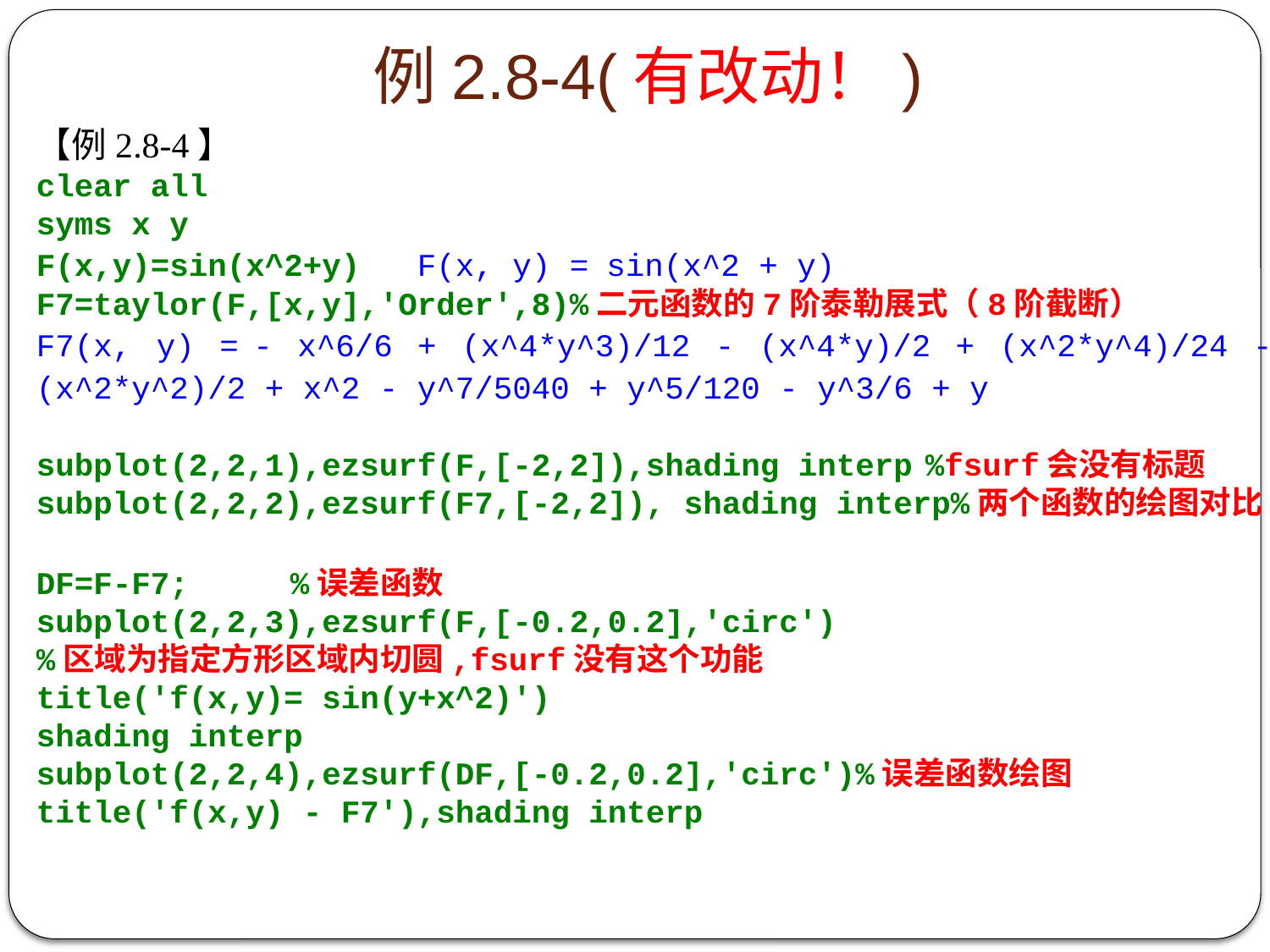

# 例2.8-4(有改动！)
【例2.8-4】
clear all
syms x y
F(x,y)=sin(x^2+y)	F(x, y) =  sin(x^2 + y)
F7=taylor(F,[x,y],'Order',8)%二元函数的7阶泰勒展式（8阶截断）
F7(x, y) = - x^6/6 + (x^4*y^3)/12 - (x^4*y)/2 + (x^2*y^4)/24 - (x^2*y^2)/2 + x^2 - y^7/5040 + y^5/120 - y^3/6 + y

subplot(2,2,1),ezsurf(F,[-2,2]),shading interp	%fsurf会没有标题
subplot(2,2,2),ezsurf(F7,[-2,2]), shading interp%两个函数的绘图对比

DF=F-F7;	%误差函数
subplot(2,2,3),ezsurf(F,[-0.2,0.2],'circ')
%区域为指定方形区域内切圆,fsurf没有这个功能
title('f(x,y)= sin(y+x^2)')
shading interp
subplot(2,2,4),ezsurf(DF,[-0.2,0.2],'circ')%误差函数绘图
title('f(x,y) - F7'),shading interp